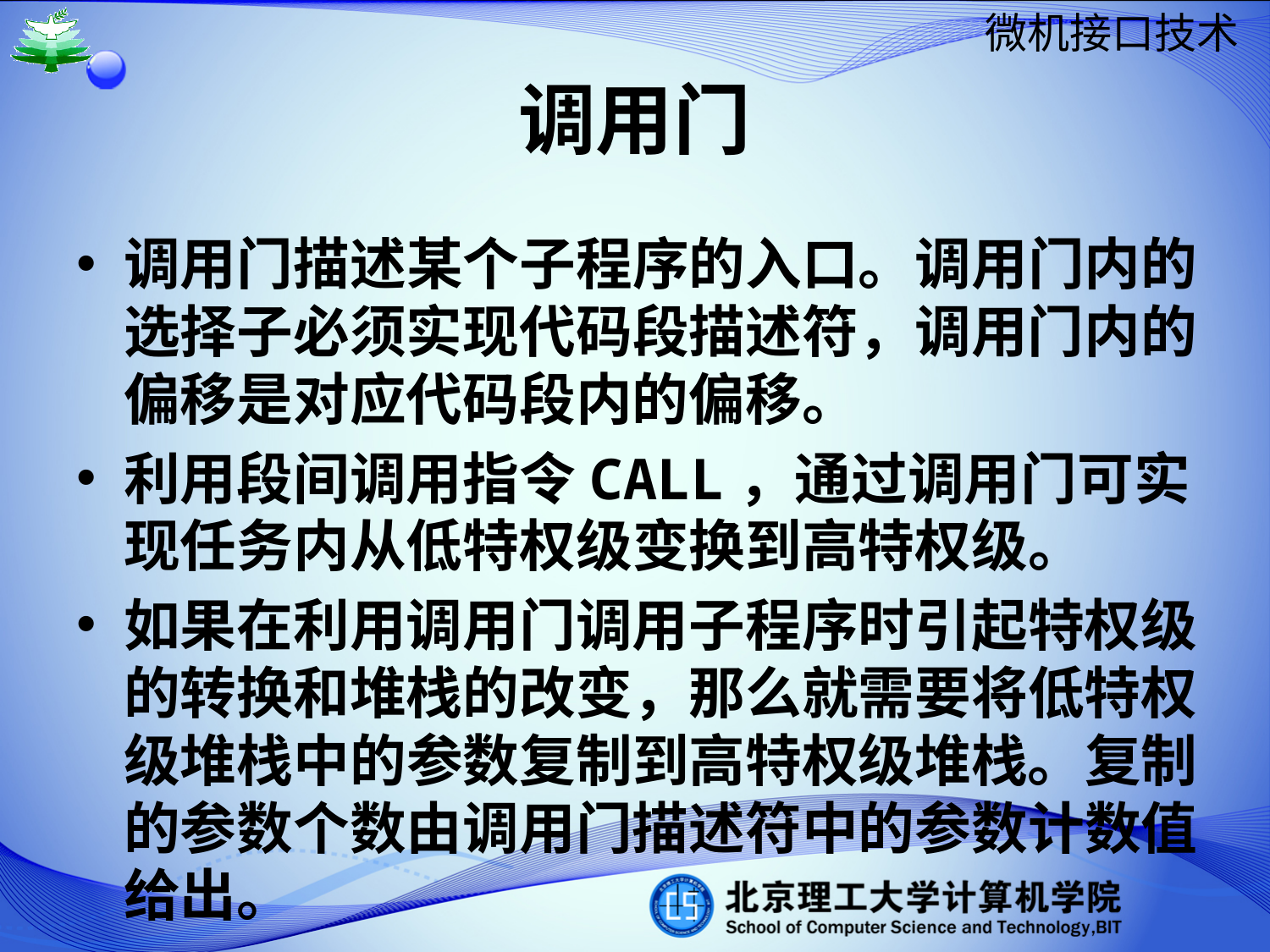

# 调用门
调用门描述某个子程序的入口。调用门内的选择子必须实现代码段描述符，调用门内的偏移是对应代码段内的偏移。
利用段间调用指令CALL，通过调用门可实现任务内从低特权级变换到高特权级。
如果在利用调用门调用子程序时引起特权级的转换和堆栈的改变，那么就需要将低特权级堆栈中的参数复制到高特权级堆栈。复制的参数个数由调用门描述符中的参数计数值给出。